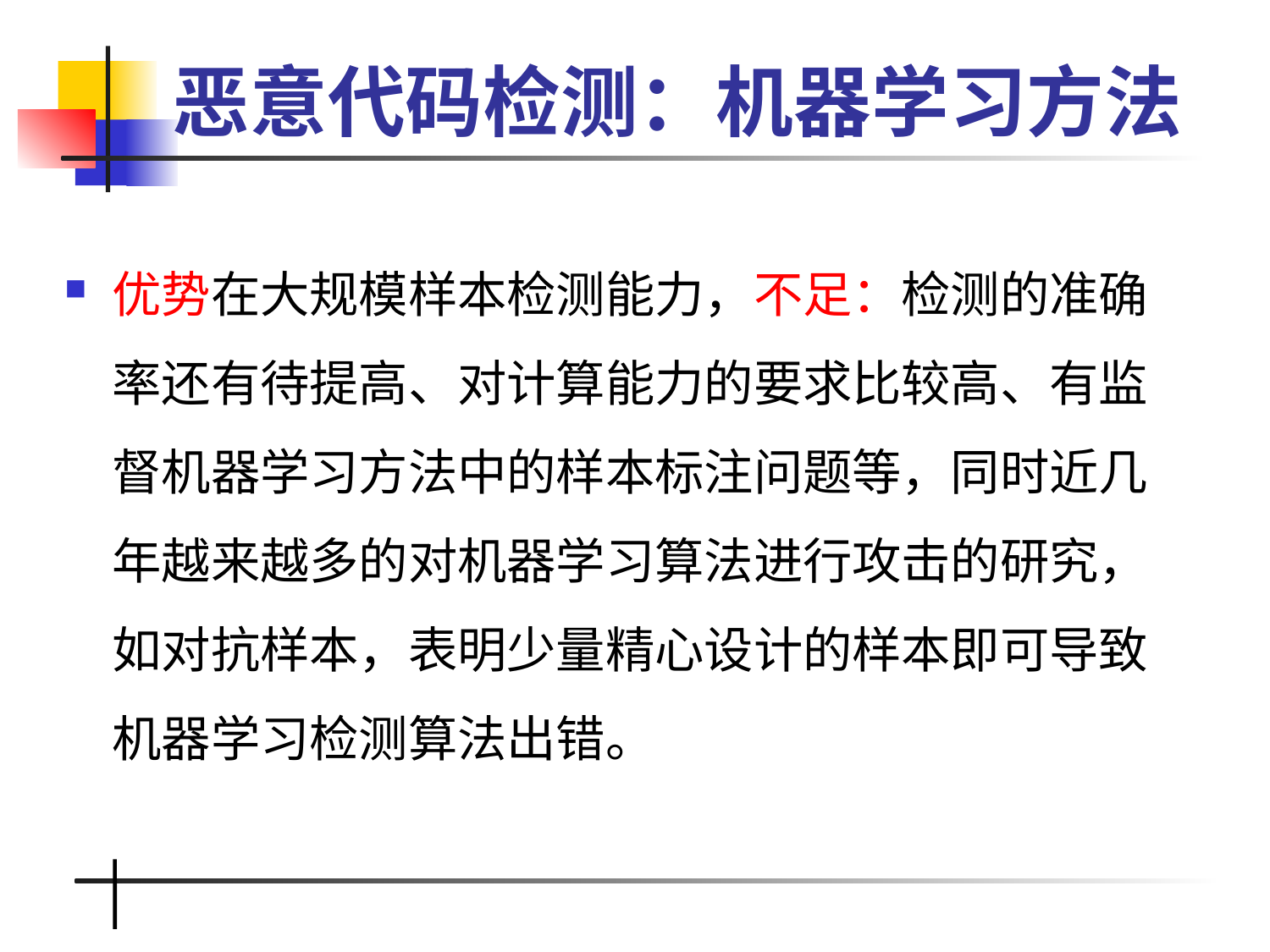

# 恶意代码检测：机器学习方法
优势在大规模样本检测能力，不足：检测的准确率还有待提高、对计算能力的要求比较高、有监督机器学习方法中的样本标注问题等，同时近几年越来越多的对机器学习算法进行攻击的研究，如对抗样本，表明少量精心设计的样本即可导致机器学习检测算法出错。